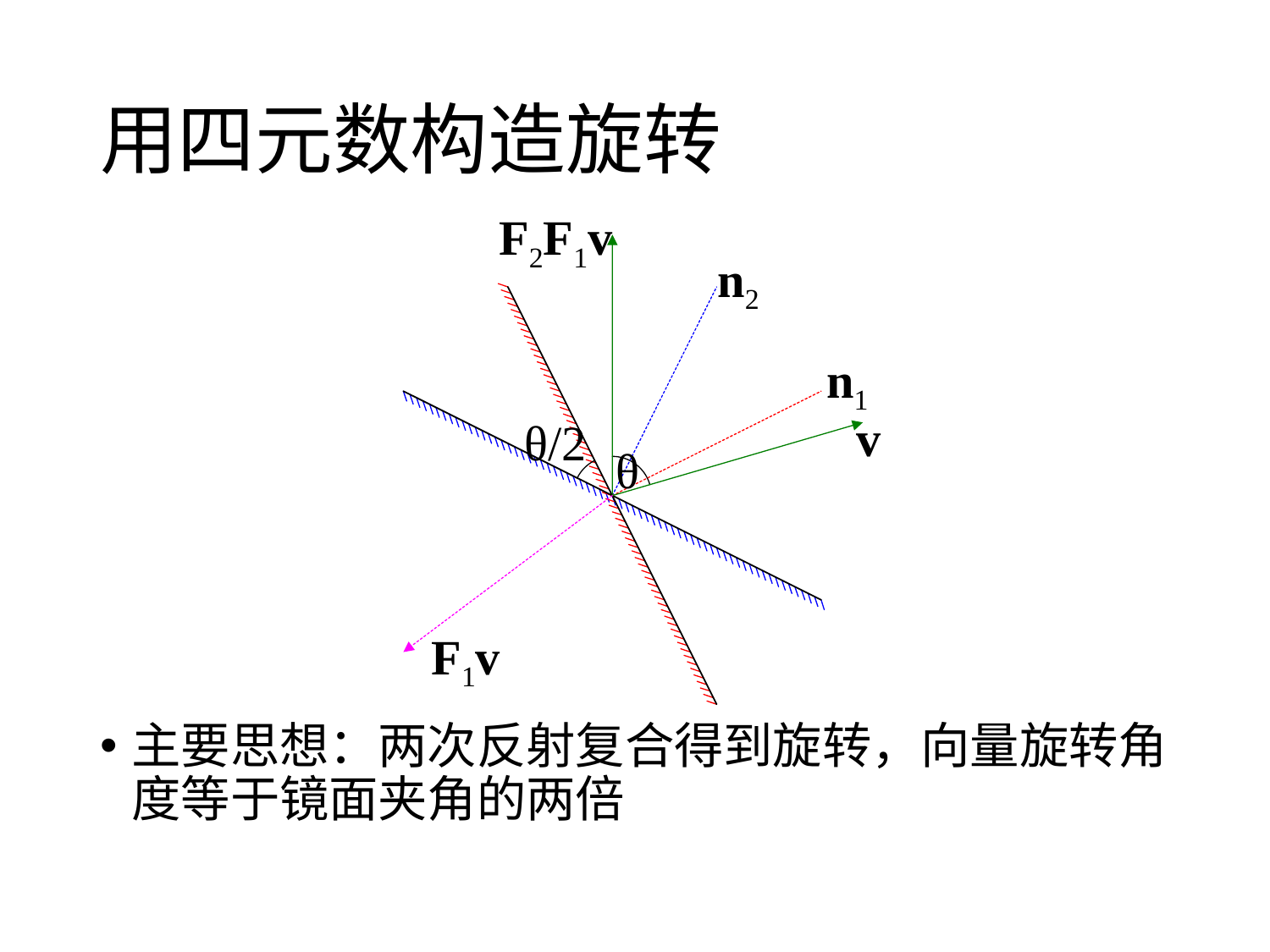

# 用四元数构造旋转
F2F1v

n2
n1
v
θ/2
θ
F1v
主要思想：两次反射复合得到旋转，向量旋转角度等于镜面夹角的两倍